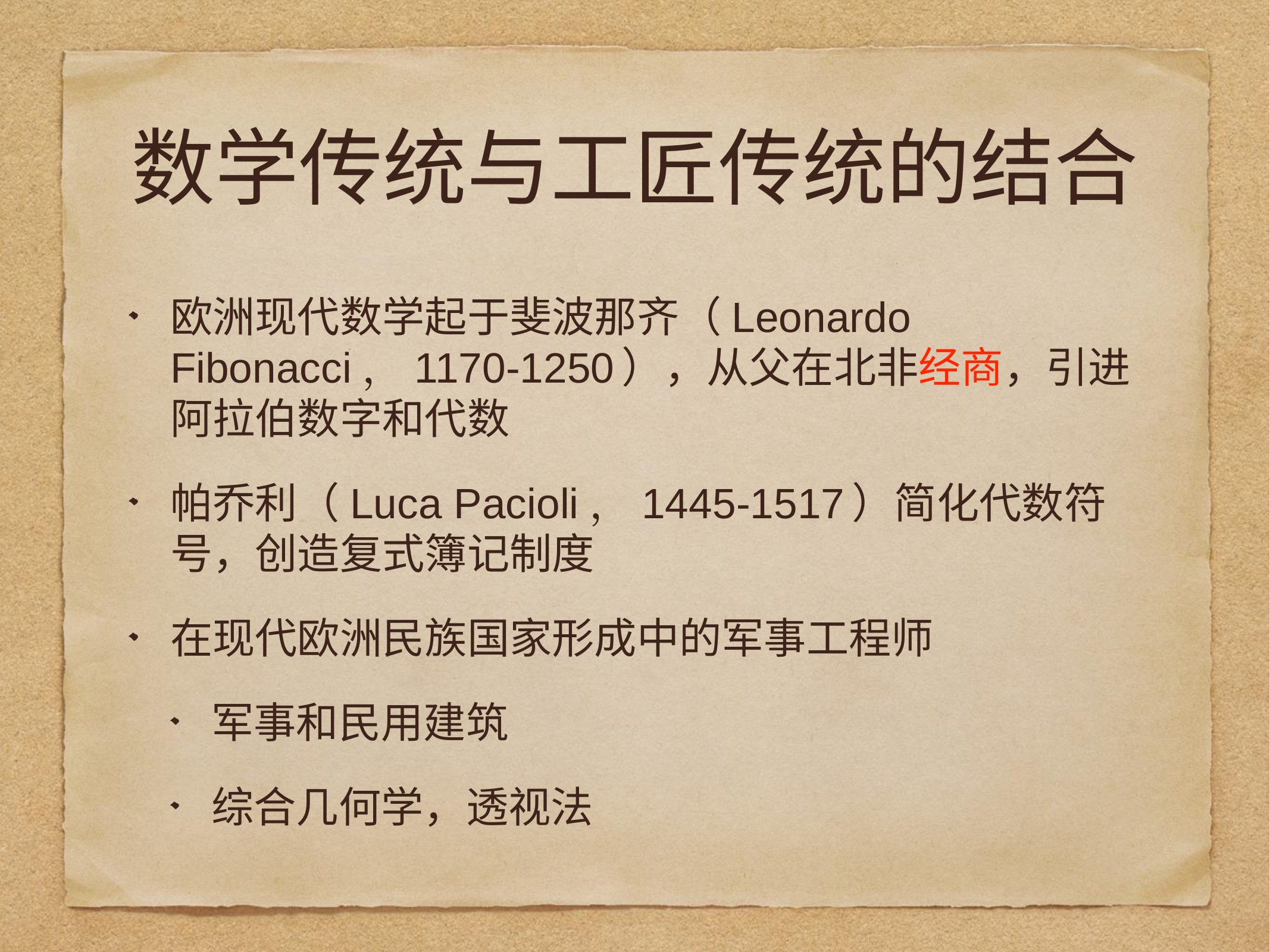

# 数学传统与工匠传统的结合
欧洲现代数学起于斐波那齐（Leonardo Fibonacci，1170-1250 ），从父在北非经商，引进阿拉伯数字和代数
帕乔利（Luca Pacioli，1445-1517 ）简化代数符号，创造复式簿记制度
在现代欧洲民族国家形成中的军事工程师
军事和民用建筑
综合几何学，透视法